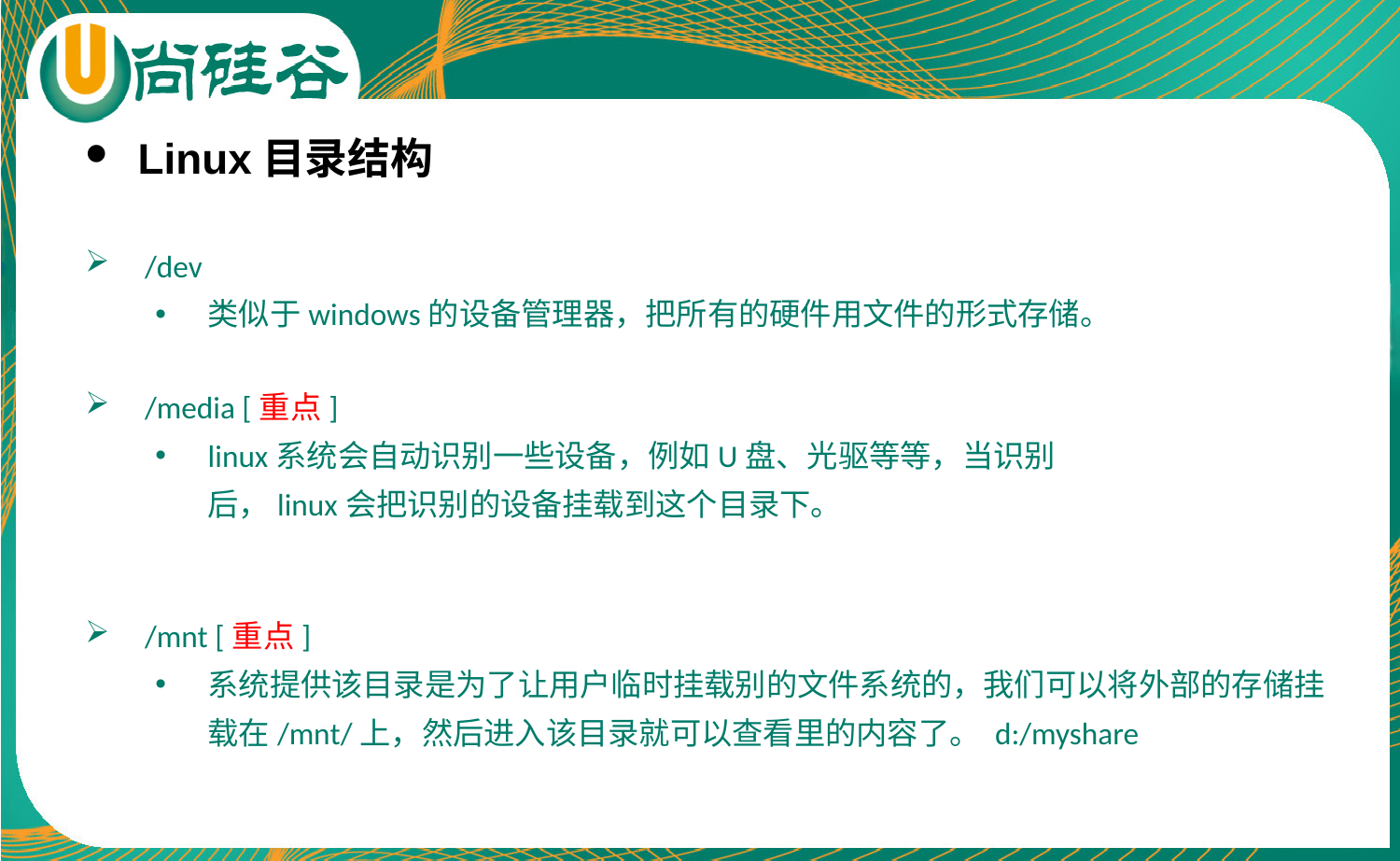

Linux目录结构
 /dev
类似于windows的设备管理器，把所有的硬件用文件的形式存储。
 /media [重点]
linux系统会自动识别一些设备，例如U盘、光驱等等，当识别后，linux会把识别的设备挂载到这个目录下。
 /mnt [重点]
系统提供该目录是为了让用户临时挂载别的文件系统的，我们可以将外部的存储挂载在/mnt/上，然后进入该目录就可以查看里的内容了。 d:/myshare